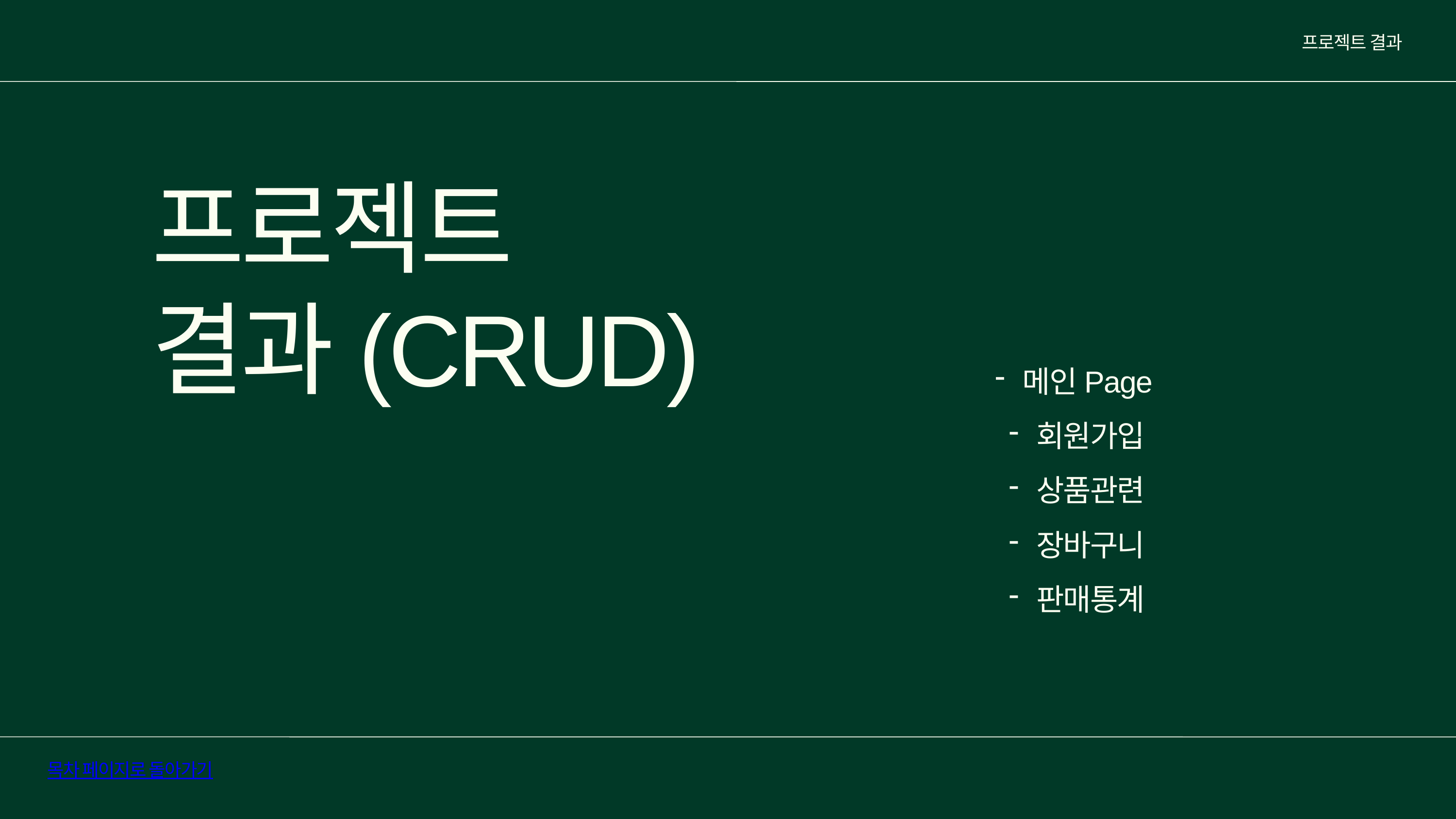

프로젝트 결과

프로젝트
결과(CRUD)
메인Page
회원가입
상품관련
장바구니
판매통계

목차 페이지로 돌아가기